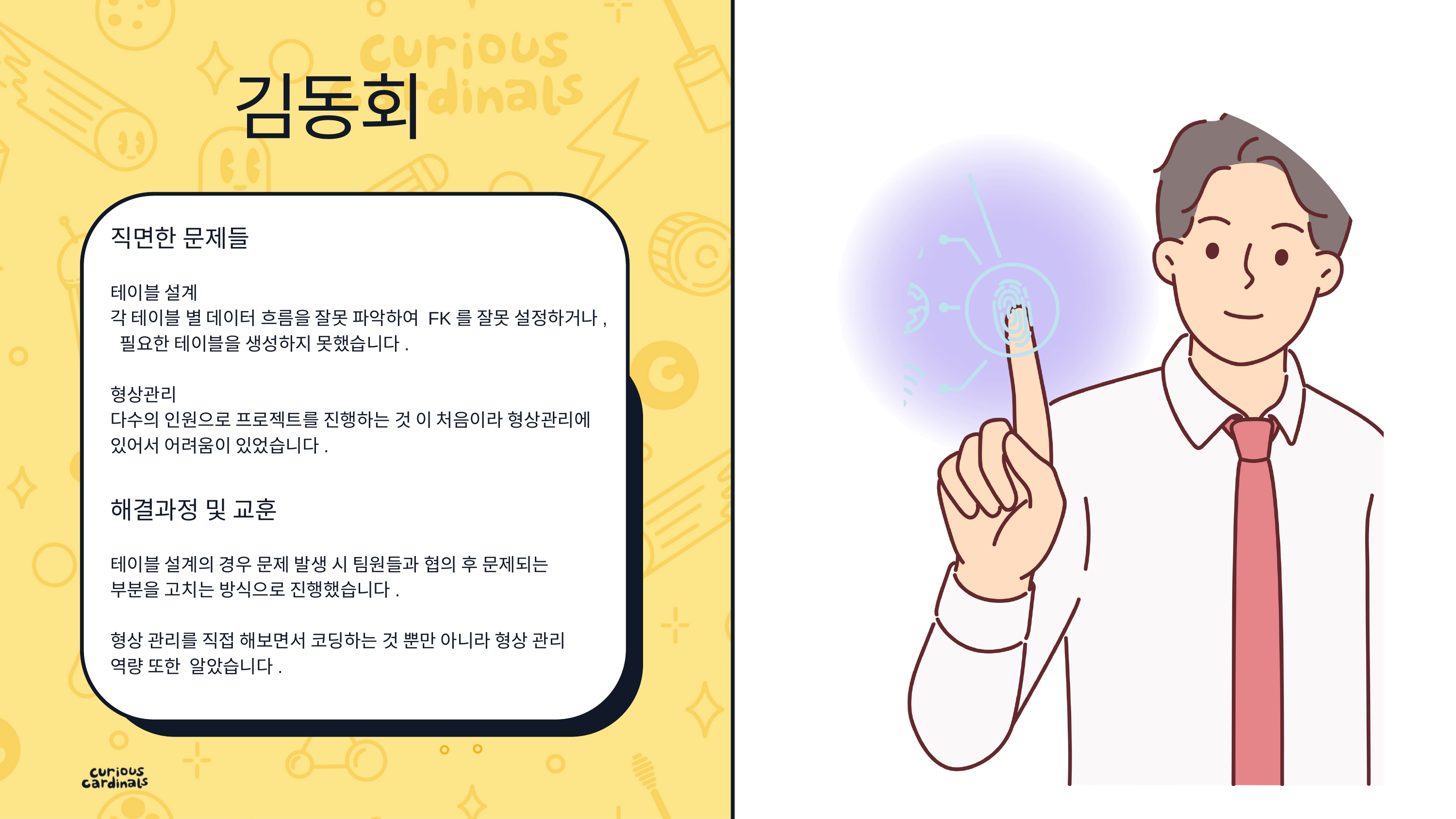

김동회

직면한 문제들

테이블 설계
각 테이블 별 데이터 흐름을 잘못 파악하여 FK를 잘못 설정하거나, 필요한 테이블을 생성하지 못했습니다.

형상관리
다수의 인원으로 프로젝트를 진행하는 것 이 처음이라 형상관리에 있어서 어려움이 있었습니다.

해결과정 및 교훈

테이블 설계의 경우 문제 발생 시 팀원들과 협의 후 문제되는 부분을 고치는 방식으로 진행했습니다.

형상 관리를 직접 해보면서 코딩하는 것 뿐만 아니라 형상 관리 역량 또한  알았습니다.